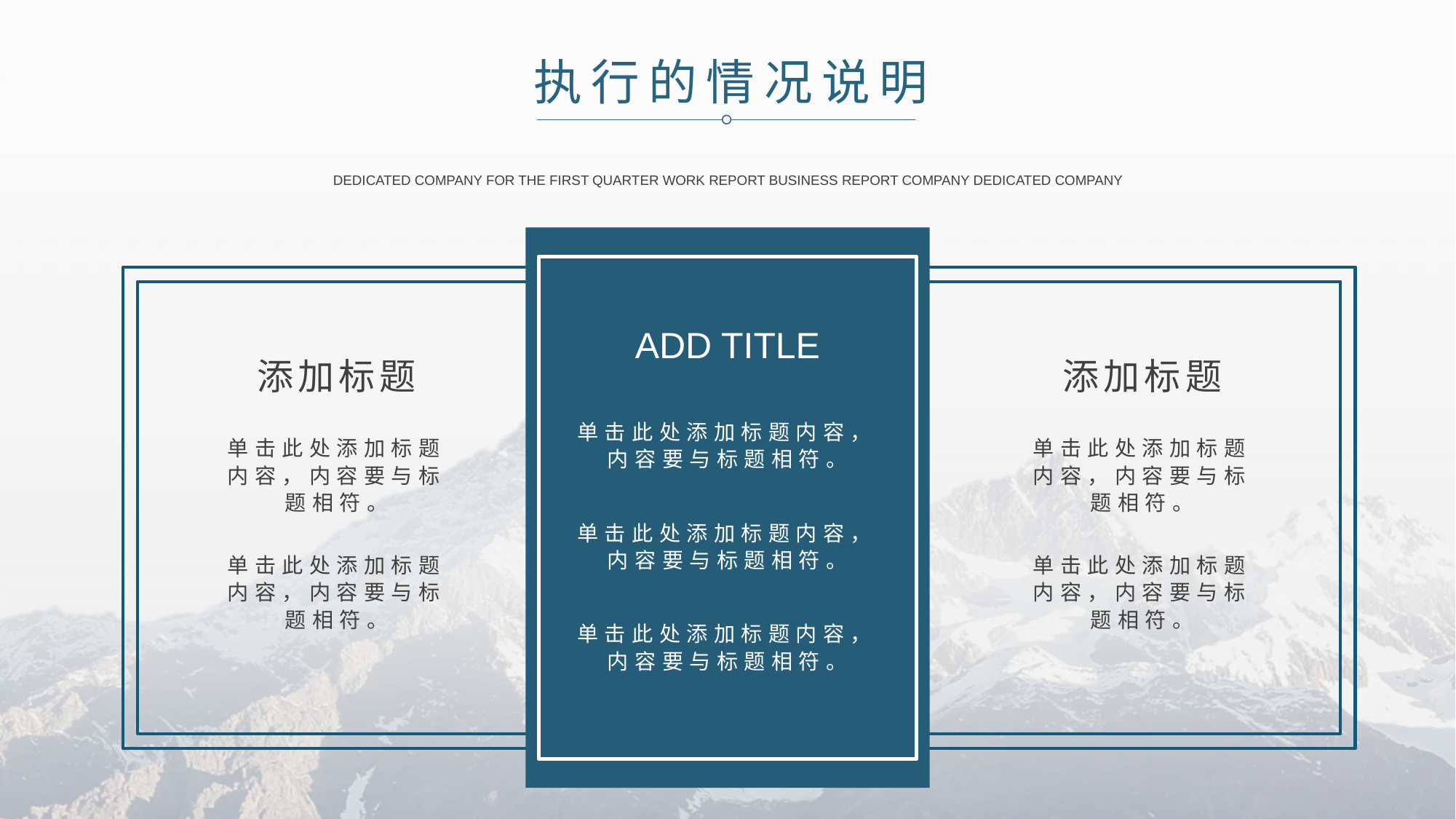

执行的情况说明

DEDICATED COMPANY FOR THE FIRST QUARTER WORK REPORT BUSINESS REPORT COMPANY DEDICATED COMPANY

ADD TITLE
单击此处添加标题内容，内容要与标题相符。
单击此处添加标题内容，内容要与标题相符。
单击此处添加标题内容，内容要与标题相符。

添加标题
添加标题
单击此处添加标题内容，内容要与标题相符。
单击此处添加标题内容，内容要与标题相符。
单击此处添加标题内容，内容要与标题相符。
单击此处添加标题内容，内容要与标题相符。